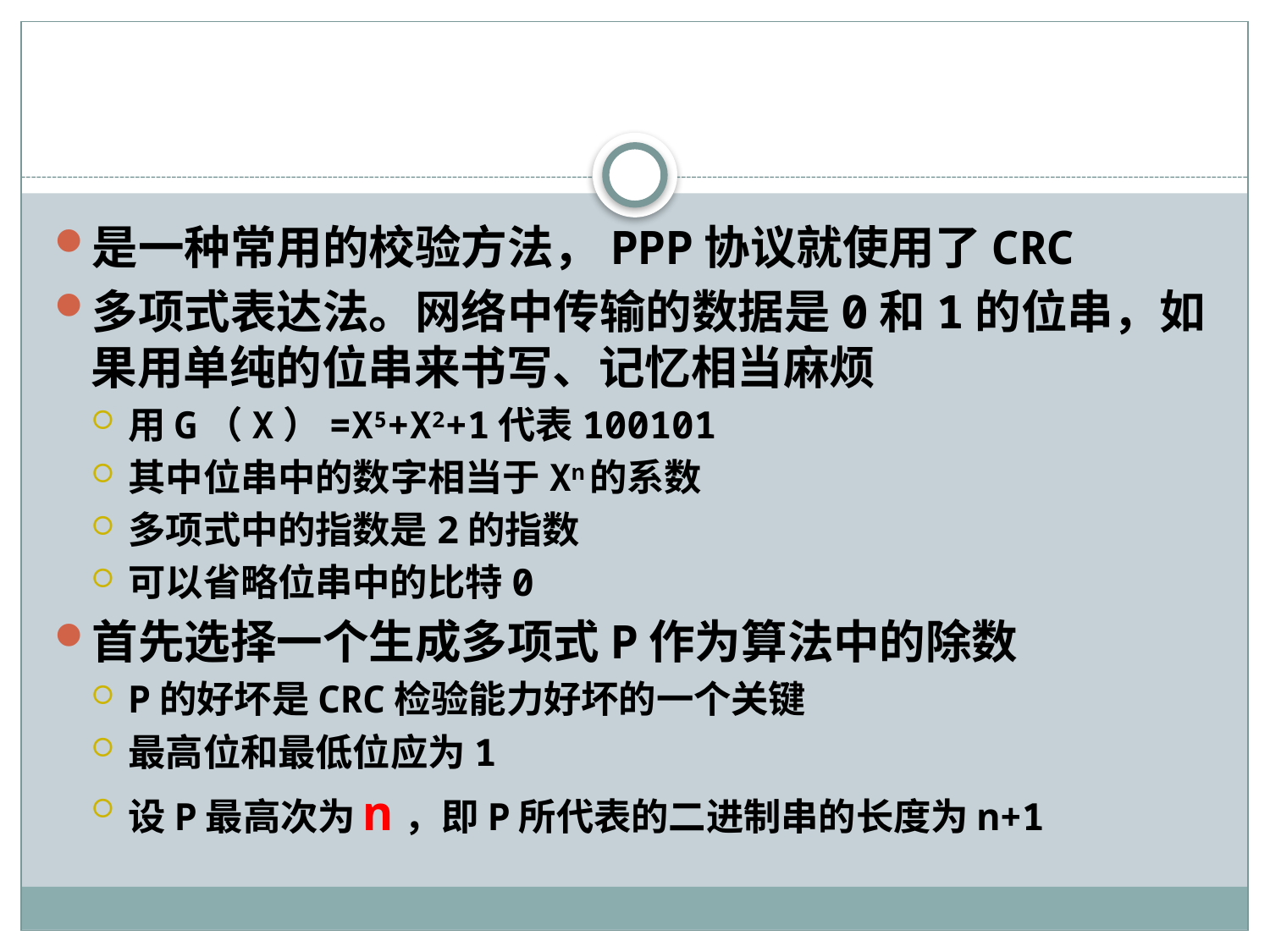

#
是一种常用的校验方法，PPP协议就使用了CRC
多项式表达法。网络中传输的数据是0和1的位串，如果用单纯的位串来书写、记忆相当麻烦
用G（X）=X5+X2+1代表100101
其中位串中的数字相当于Xn的系数
多项式中的指数是2的指数
可以省略位串中的比特0
首先选择一个生成多项式P作为算法中的除数
P的好坏是CRC检验能力好坏的一个关键
最高位和最低位应为1
设P最高次为n，即P所代表的二进制串的长度为n+1